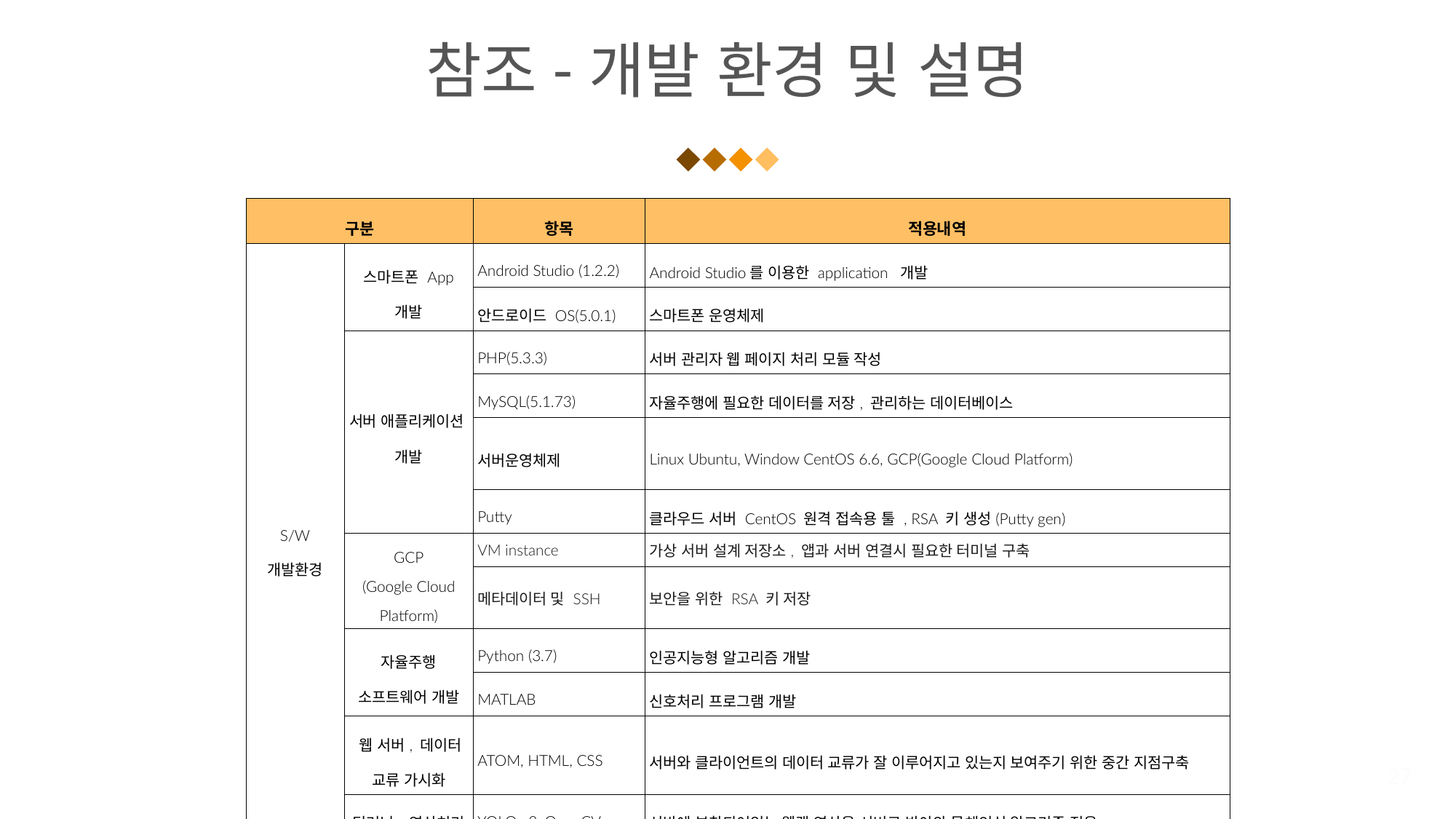

# 참조-개발 환경 및 설명
| 구분 |  | 항목 | 적용내역 |
| --- | --- | --- | --- |
| S/W 개발환경 | 스마트폰 App 개발 | Android Studio (1.2.2) | Android Studio를 이용한 application 개발 |
|  |  | 안드로이드 OS(5.0.1) | 스마트폰 운영체제 |
|  | 서버 애플리케이션 개발 | PHP(5.3.3) | 서버 관리자 웹 페이지 처리 모듈 작성 |
|  |  | MySQL(5.1.73) | 자율주행에 필요한 데이터를 저장, 관리하는 데이터베이스 |
|  |  | 서버운영체제 | Linux Ubuntu, Window CentOS 6.6, GCP(Google Cloud Platform) |
|  |  | Putty | 클라우드 서버 CentOS 원격 접속용 툴 , RSA 키 생성(Putty gen) |
|  | GCP (Google Cloud Platform) | VM instance | 가상 서버 설계 저장소, 앱과 서버 연결시 필요한 터미널 구축 |
|  |  | 메타데이터 및 SSH | 보안을 위한 RSA 키 저장 |
|  | 자율주행 소프트웨어 개발 | Python (3.7) | 인공지능형 알고리즘 개발 |
|  |  | MATLAB | 신호처리 프로그램 개발 |
|  | 웹 서버, 데이터 교류 가시화 | ATOM, HTML, CSS | 서버와 클라이언트의 데이터 교류가 잘 이루어지고 있는지 보여주기 위한 중간 지점구축 |
|  | 딥러닝, 영상처리 | YOLO v3, OpenCV | 선박에 부착되어있는 웹캠 영상을 서버로 받아와 물체인식 알고리즘 적용 |
|  | NAS 시스템 | Portainer, Next Cloud | 크기가 큰 영상 혹은 대용량 업데이트 시 빠른 파일 전송을 위한 추가 서버 구축 |
27